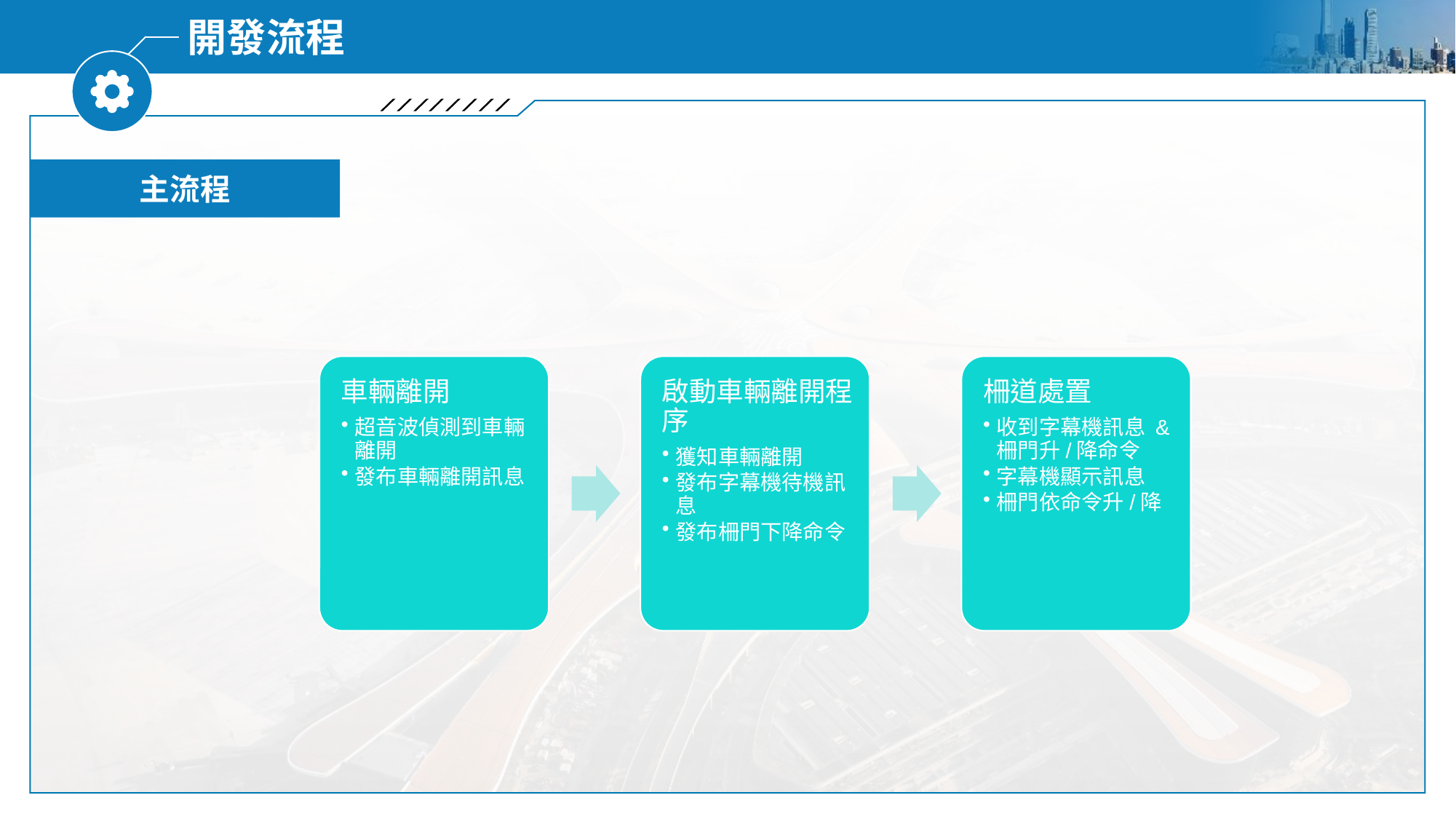

開發流程
主流程
車輛離開
超音波偵測到車輛離開
發布車輛離開訊息

啟動車輛離開程序
獲知車輛離開
發布字幕機待機訊息
發布柵門下降命令

柵道處置
收到字幕機訊息 & 柵門升/降命令
字幕機顯示訊息
柵門依命令升/降